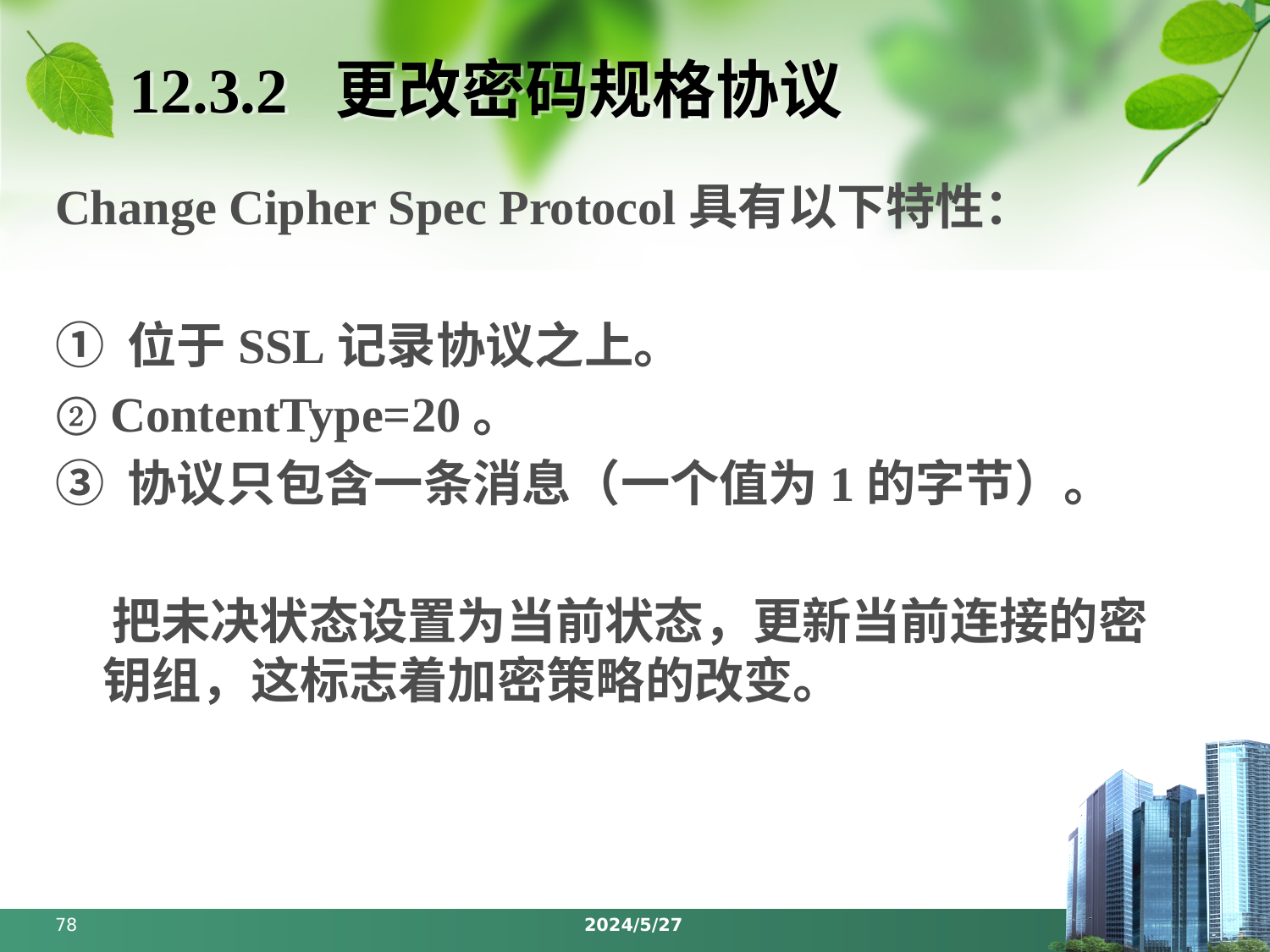

# 12.3.2  更改密码规格协议
Change Cipher Spec Protocol具有以下特性：

① 位于SSL记录协议之上。
② ContentType=20。
③ 协议只包含一条消息（一个值为1的字节）。

    把未决状态设置为当前状态，更新当前连接的密钥组，这标志着加密策略的改变。
78
2024/5/27